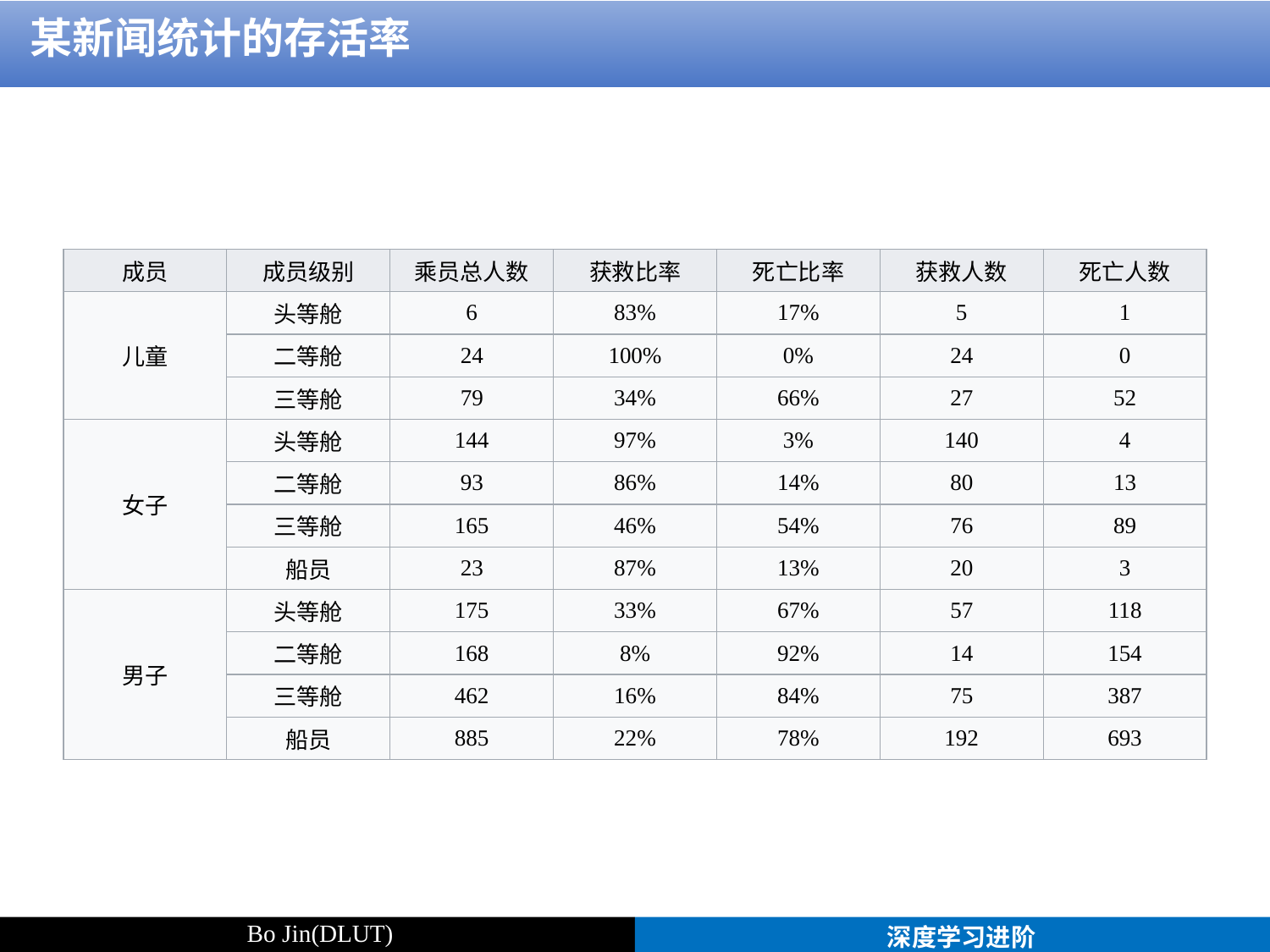

某新闻统计的存活率
| 成员 | 成员级别 | 乘员总人数 | 获救比率 | 死亡比率 | 获救人数 | 死亡人数 |
| --- | --- | --- | --- | --- | --- | --- |
| 儿童 | 头等舱 | 6 | 83% | 17% | 5 | 1 |
|  | 二等舱 | 24 | 100% | 0% | 24 | 0 |
|  | 三等舱 | 79 | 34% | 66% | 27 | 52 |
| 女子 | 头等舱 | 144 | 97% | 3% | 140 | 4 |
|  | 二等舱 | 93 | 86% | 14% | 80 | 13 |
|  | 三等舱 | 165 | 46% | 54% | 76 | 89 |
|  | 船员 | 23 | 87% | 13% | 20 | 3 |
| 男子 | 头等舱 | 175 | 33% | 67% | 57 | 118 |
|  | 二等舱 | 168 | 8% | 92% | 14 | 154 |
|  | 三等舱 | 462 | 16% | 84% | 75 | 387 |
|  | 船员 | 885 | 22% | 78% | 192 | 693 |
Bo Jin(DLUT)
深度学习进阶